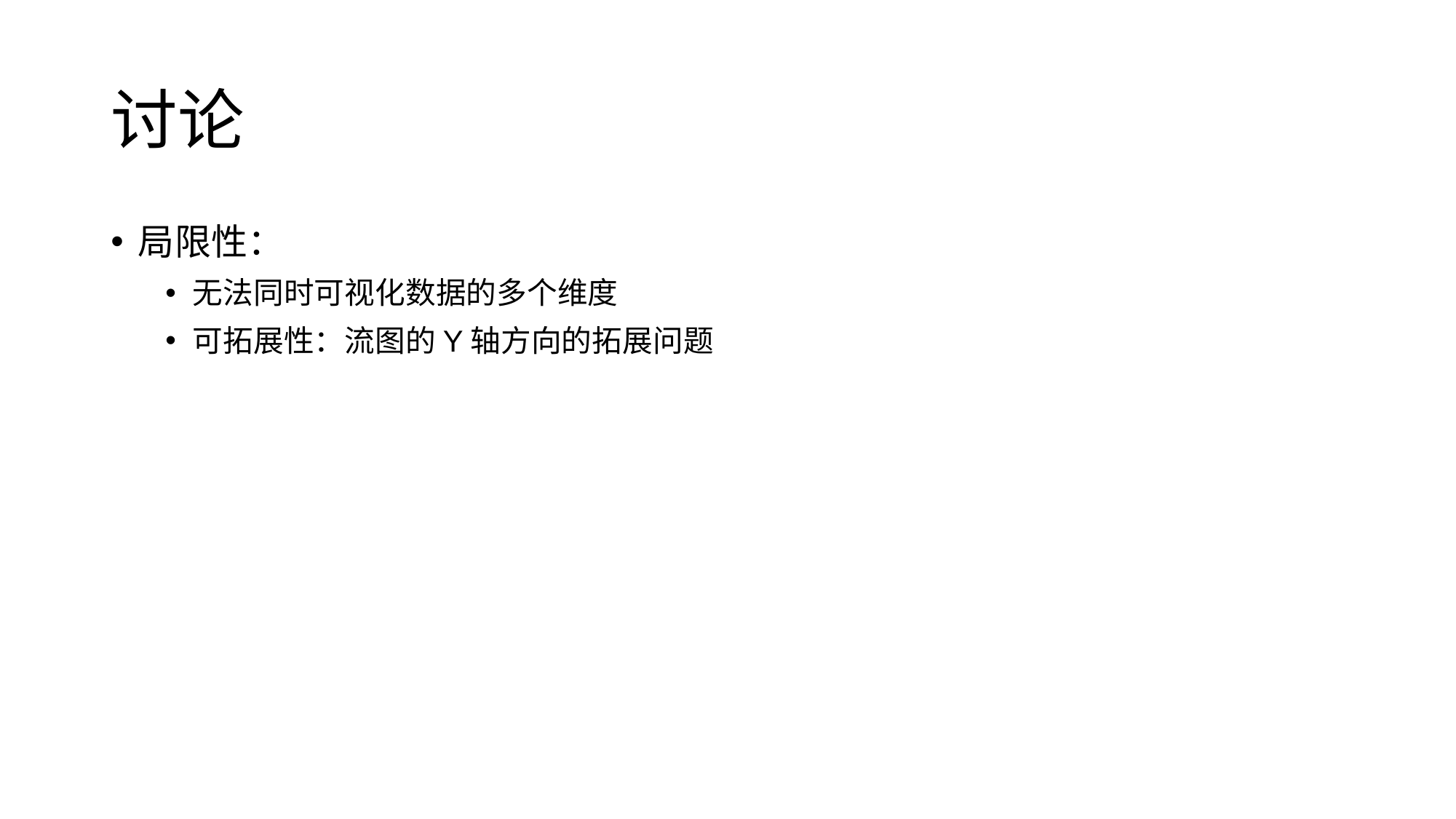

# 讨论
局限性：
无法同时可视化数据的多个维度
可拓展性：流图的Y轴方向的拓展问题